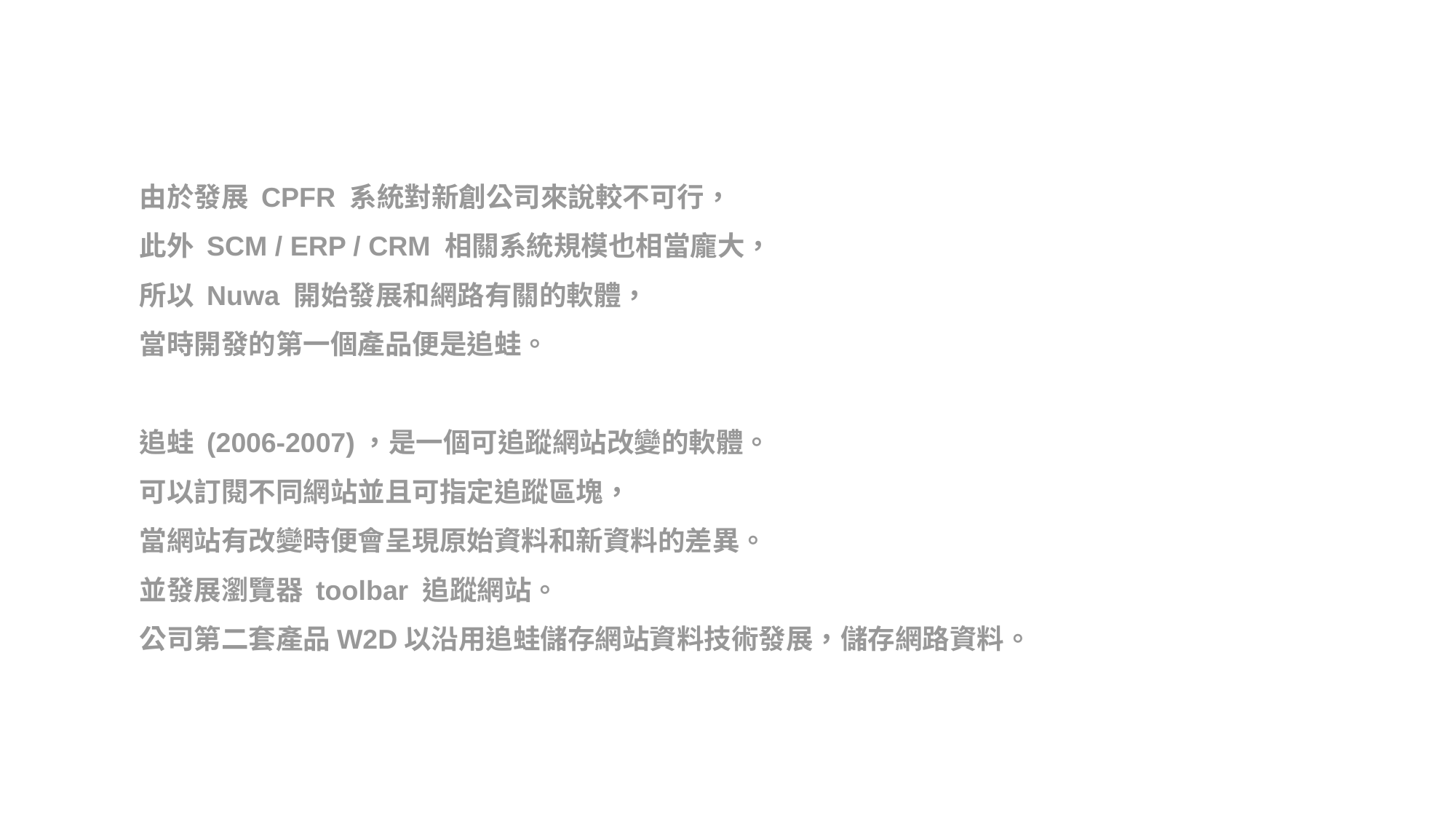

由於發展 CPFR 系統對新創公司來說較不可行，
此外 SCM / ERP / CRM 相關系統規模也相當龐大，
所以 Nuwa 開始發展和網路有關的軟體，
當時開發的第一個產品便是追蛙。

追蛙 (2006-2007)，是一個可追蹤網站改變的軟體。
可以訂閱不同網站並且可指定追蹤區塊，
當網站有改變時便會呈現原始資料和新資料的差異。
並發展瀏覽器 toolbar 追蹤網站。
公司第二套產品W2D以沿用追蛙儲存網站資料技術發展，儲存網路資料。